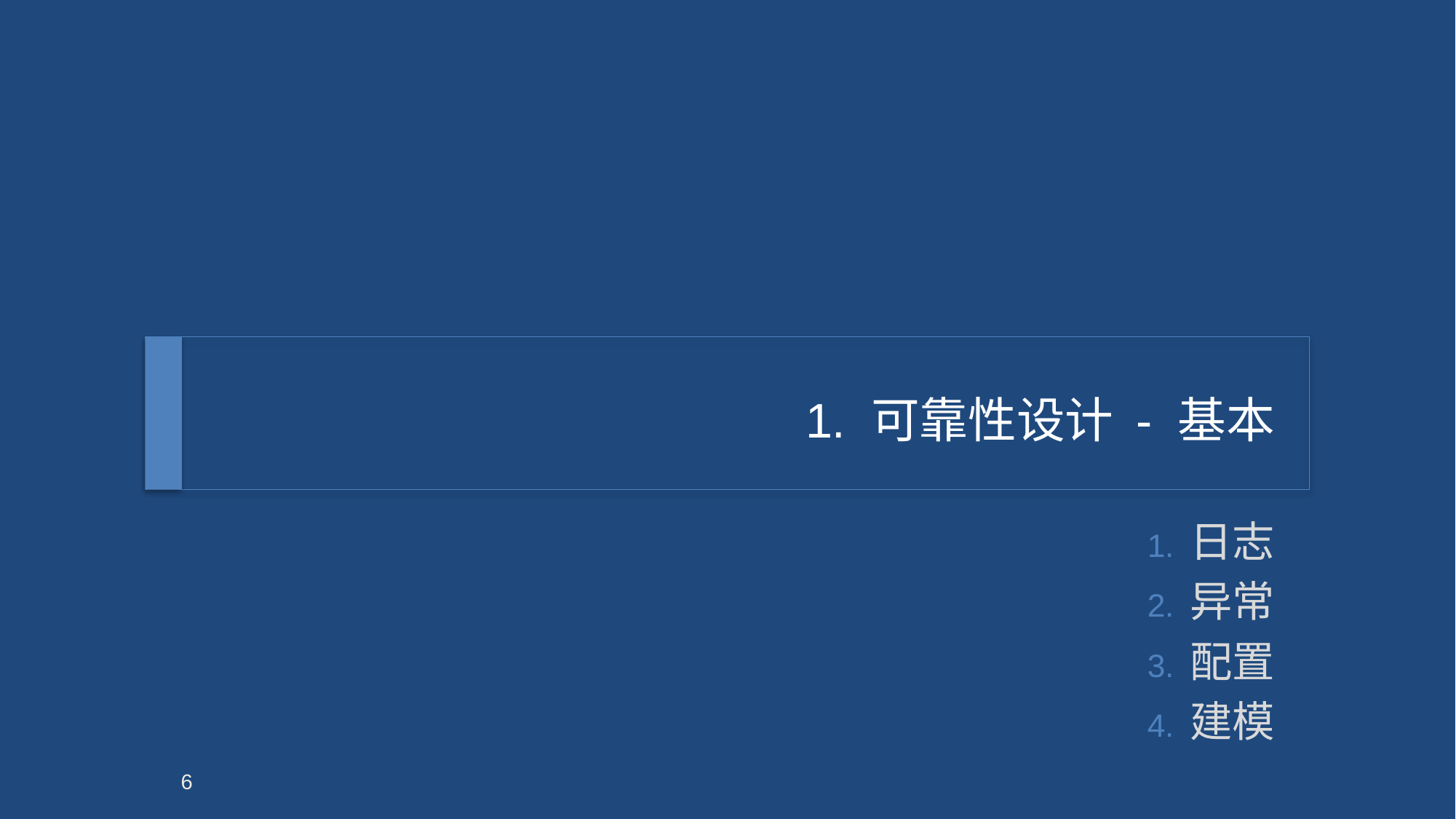

# 1. 可靠性设计 - 基本
日志
异常
配置
建模
6